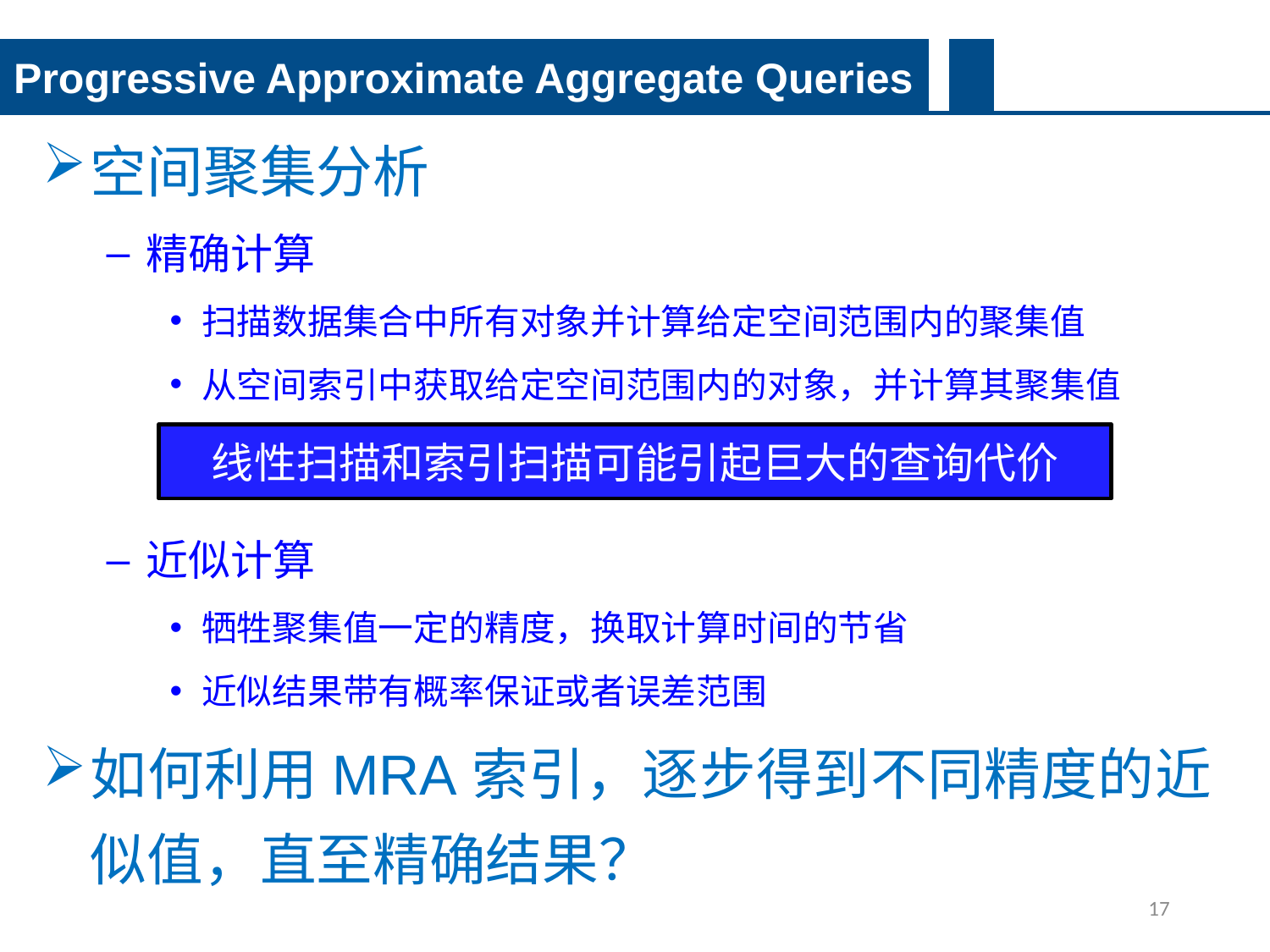

Progressive Approximate Aggregate Queries

空间聚集分析
精确计算
扫描数据集合中所有对象并计算给定空间范围内的聚集值
从空间索引中获取给定空间范围内的对象，并计算其聚集值

近似计算
牺牲聚集值一定的精度，换取计算时间的节省
近似结果带有概率保证或者误差范围
如何利用MRA索引，逐步得到不同精度的近似值，直至精确结果？
线性扫描和索引扫描可能引起巨大的查询代价
17